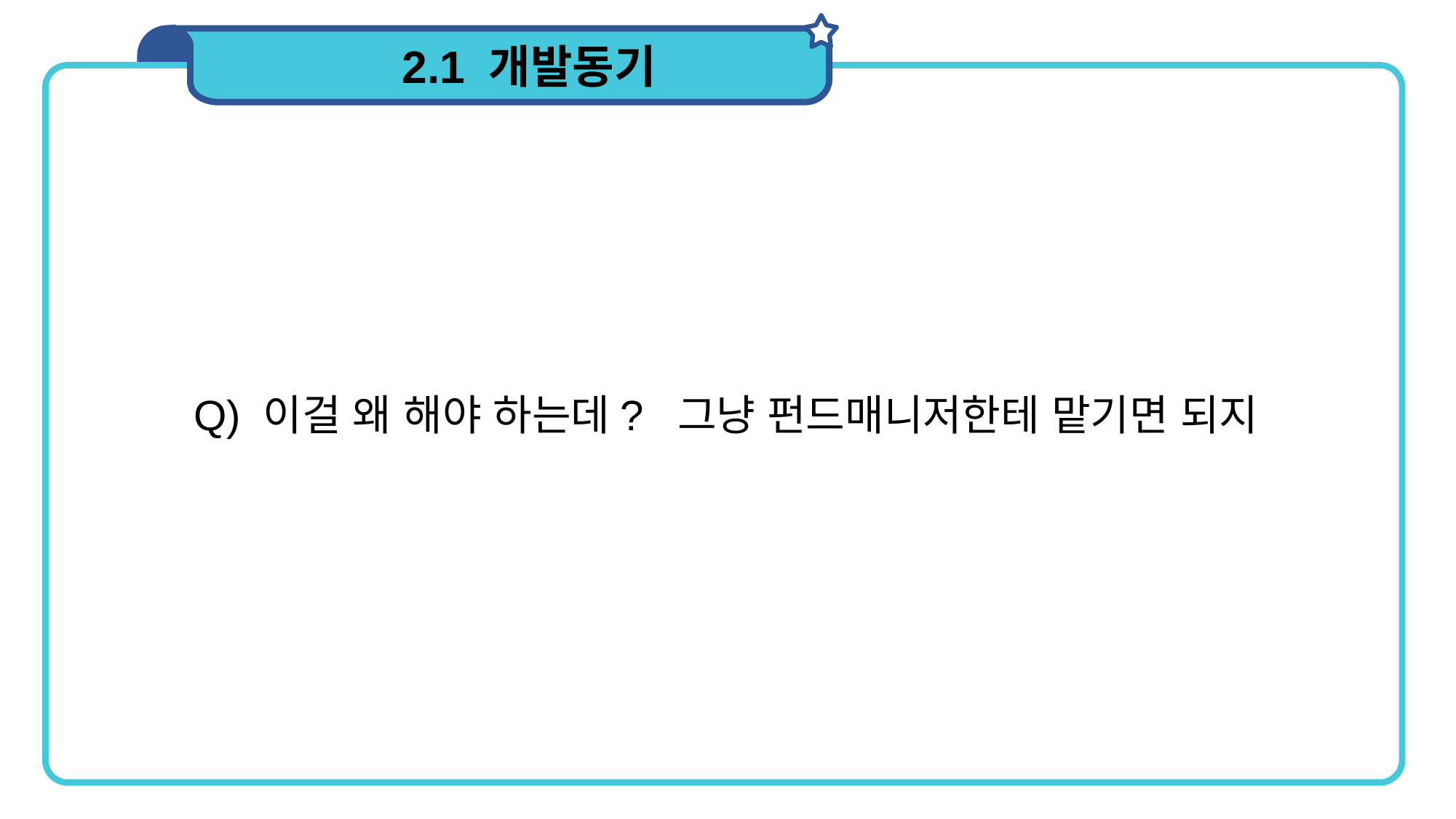

2.1 개발동기

Q) 이걸 왜 해야 하는데?  그냥 펀드매니저한테 맡기면 되지